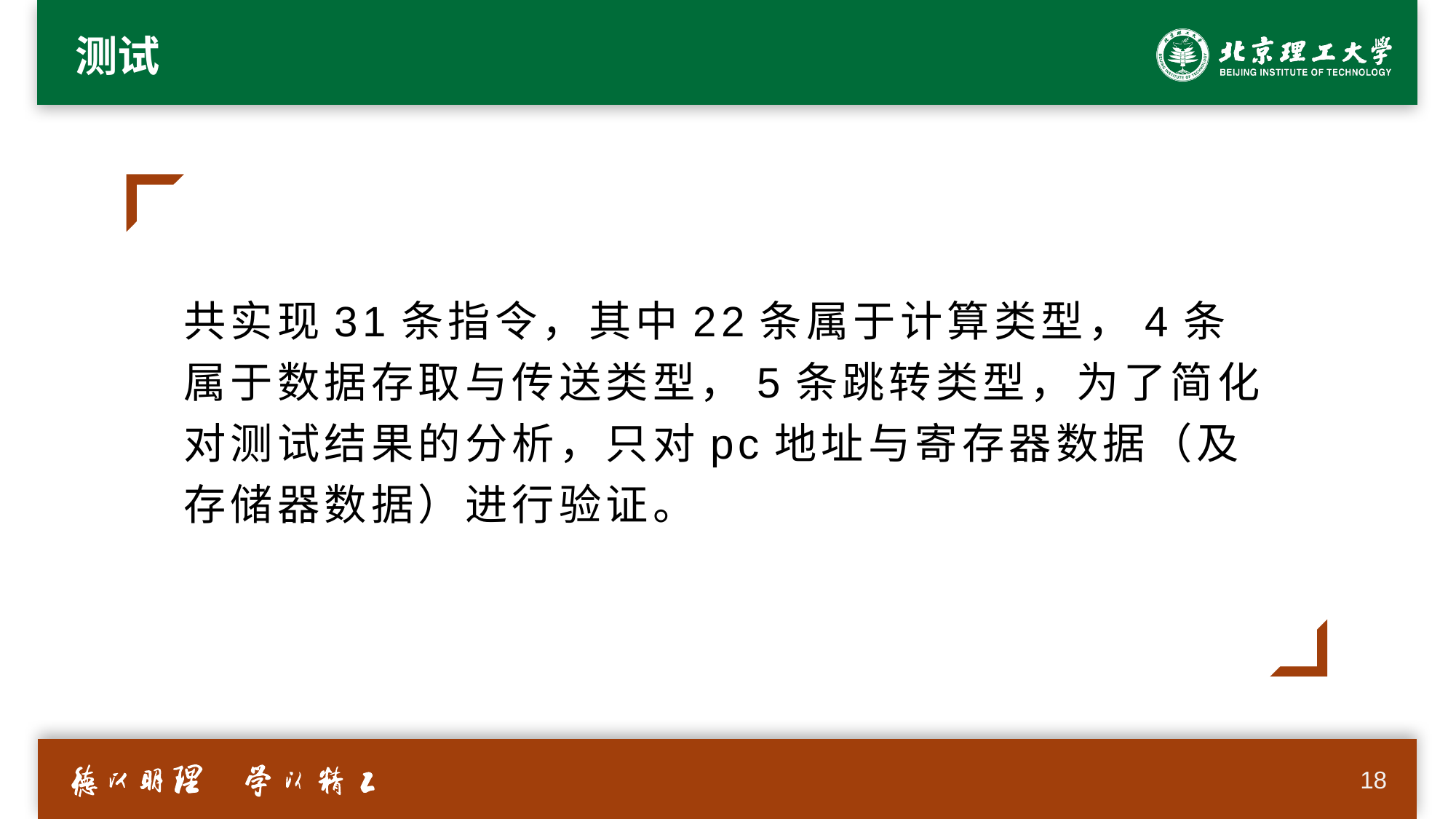

# 测试

共实现31条指令，其中22条属于计算类型，4条属于数据存取与传送类型，5条跳转类型，为了简化对测试结果的分析，只对pc地址与寄存器数据（及存储器数据）进行验证。